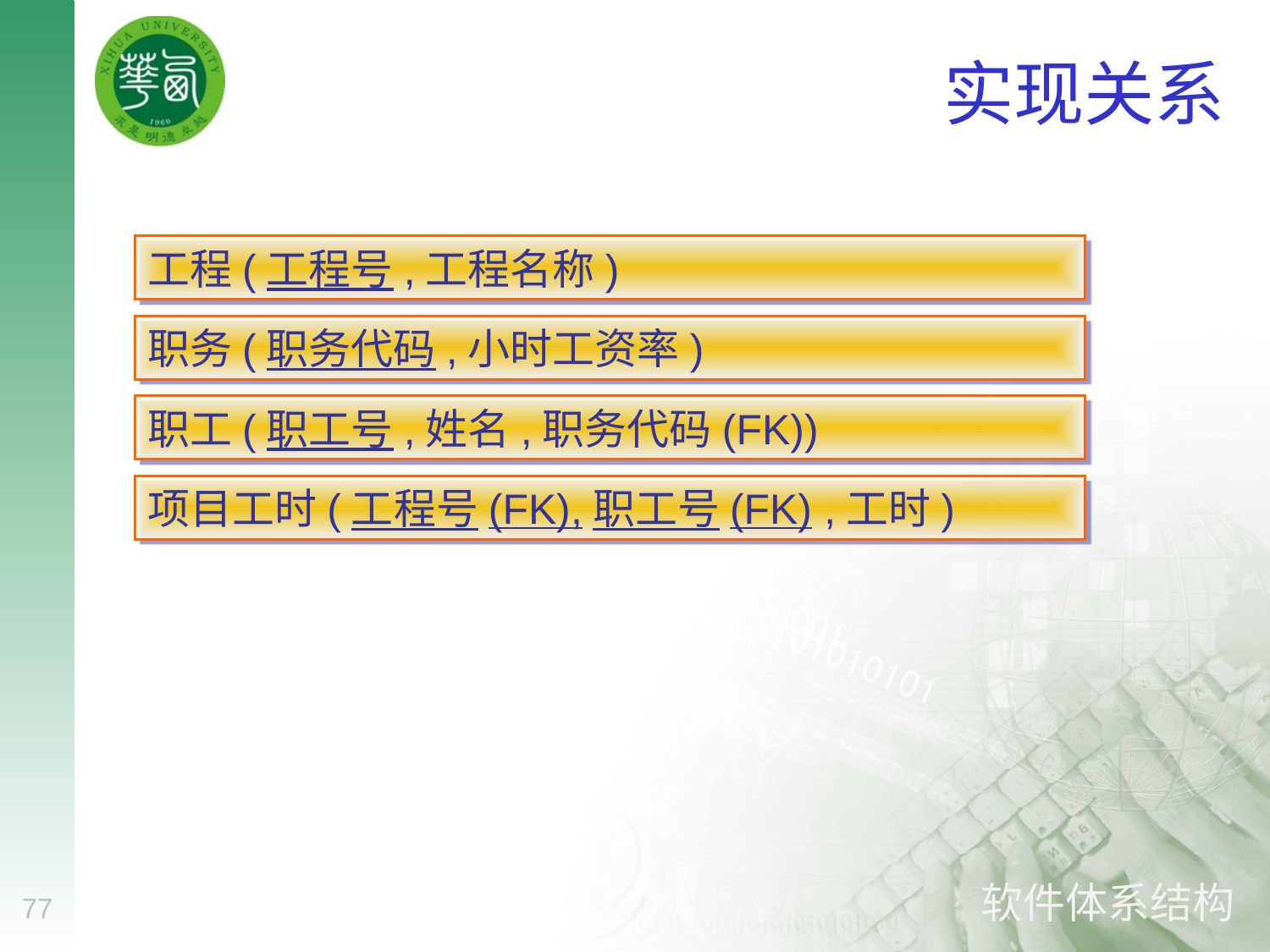

# 实现关系
工程(工程号,工程名称)
职务(职务代码,小时工资率)
职工(职工号,姓名,职务代码(FK))
项目工时(工程号(FK),职工号(FK) ,工时)
77